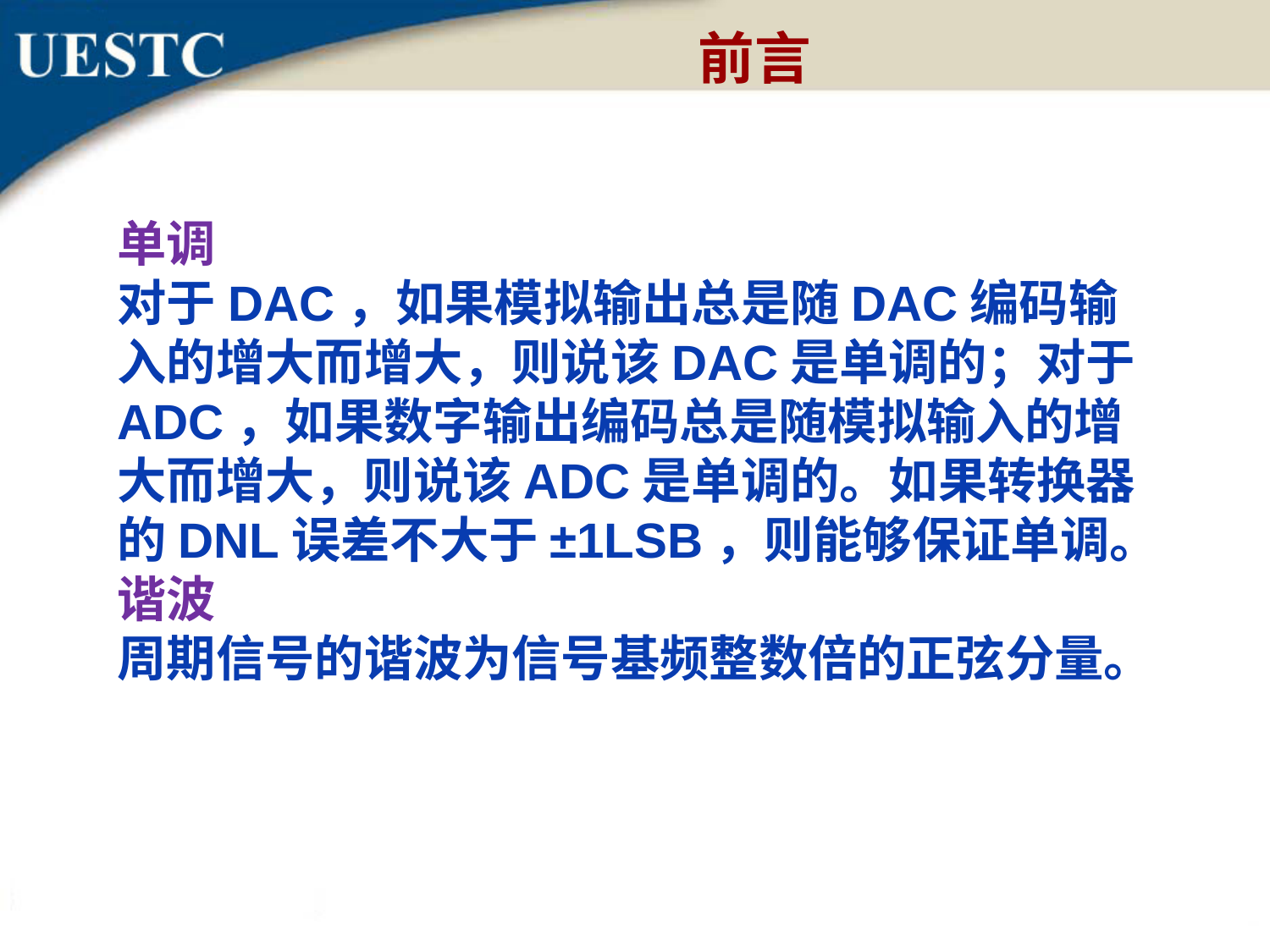

前言
单调
对于DAC，如果模拟输出总是随DAC编码输入的增大而增大，则说该DAC是单调的；对于ADC，如果数字输出编码总是随模拟输入的增大而增大，则说该ADC是单调的。如果转换器的DNL误差不大于±1LSB，则能够保证单调。
谐波
周期信号的谐波为信号基频整数倍的正弦分量。